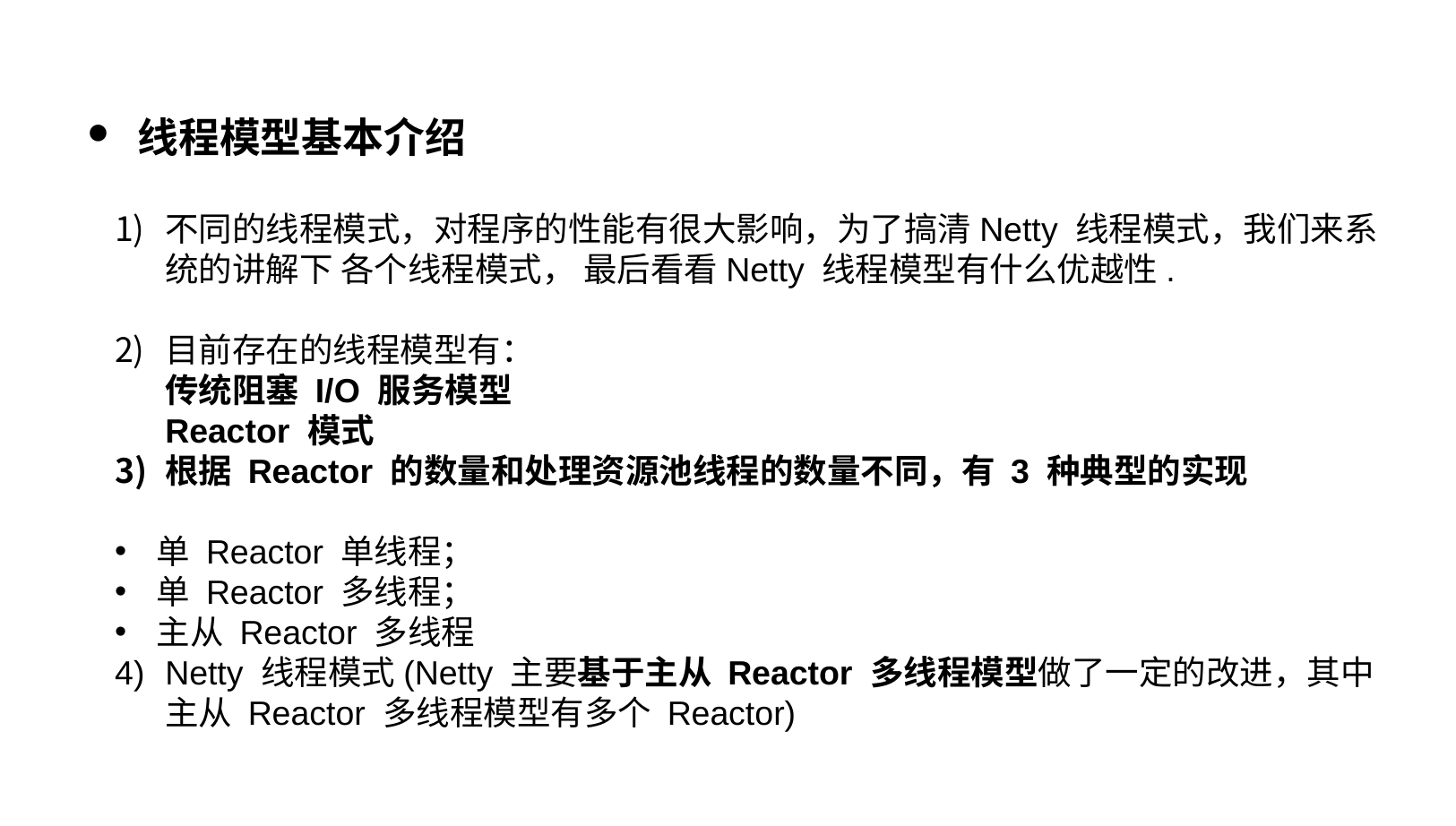

线程模型基本介绍
不同的线程模式，对程序的性能有很大影响，为了搞清Netty 线程模式，我们来系统的讲解下 各个线程模式， 最后看看Netty 线程模型有什么优越性.

目前存在的线程模型有：
传统阻塞 I/O 服务模型
Reactor 模式
根据 Reactor 的数量和处理资源池线程的数量不同，有 3 种典型的实现
单 Reactor 单线程；
单 Reactor 多线程；
主从 Reactor 多线程
Netty 线程模式(Netty 主要基于主从 Reactor 多线程模型做了一定的改进，其中主从 Reactor 多线程模型有多个 Reactor)